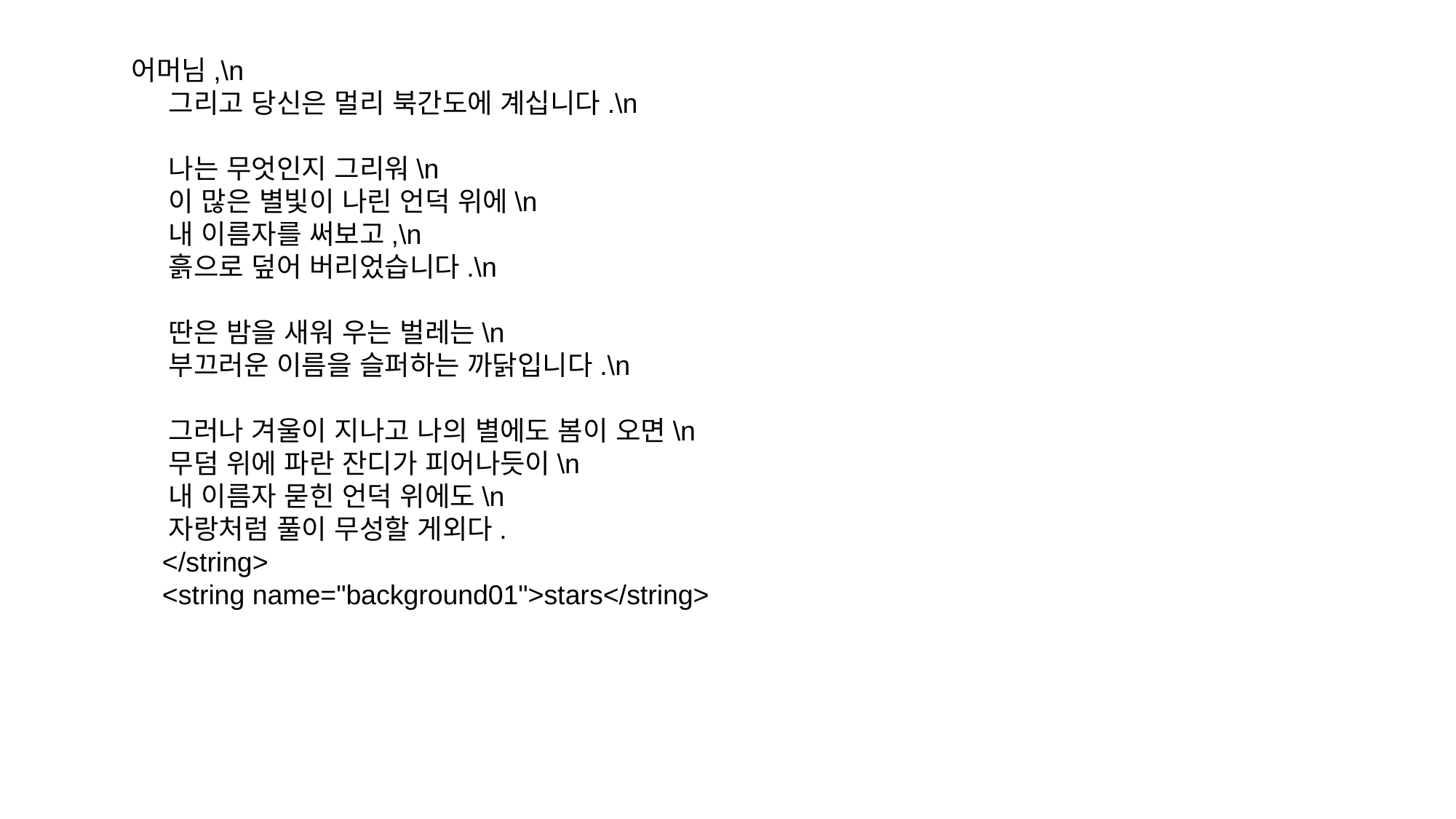

어머님,\n
    그리고 당신은 멀리 북간도에 계십니다.\n

    나는 무엇인지 그리워\n
    이 많은 별빛이 나린 언덕 위에\n
    내 이름자를 써보고,\n
    흙으로 덮어 버리었습니다.\n

    딴은 밤을 새워 우는 벌레는\n
    부끄러운 이름을 슬퍼하는 까닭입니다.\n

    그러나 겨울이 지나고 나의 별에도 봄이 오면\n
    무덤 위에 파란 잔디가 피어나듯이\n
    내 이름자 묻힌 언덕 위에도\n
    자랑처럼 풀이 무성할 게외다.
    </string>
    <string name="background01">stars</string>